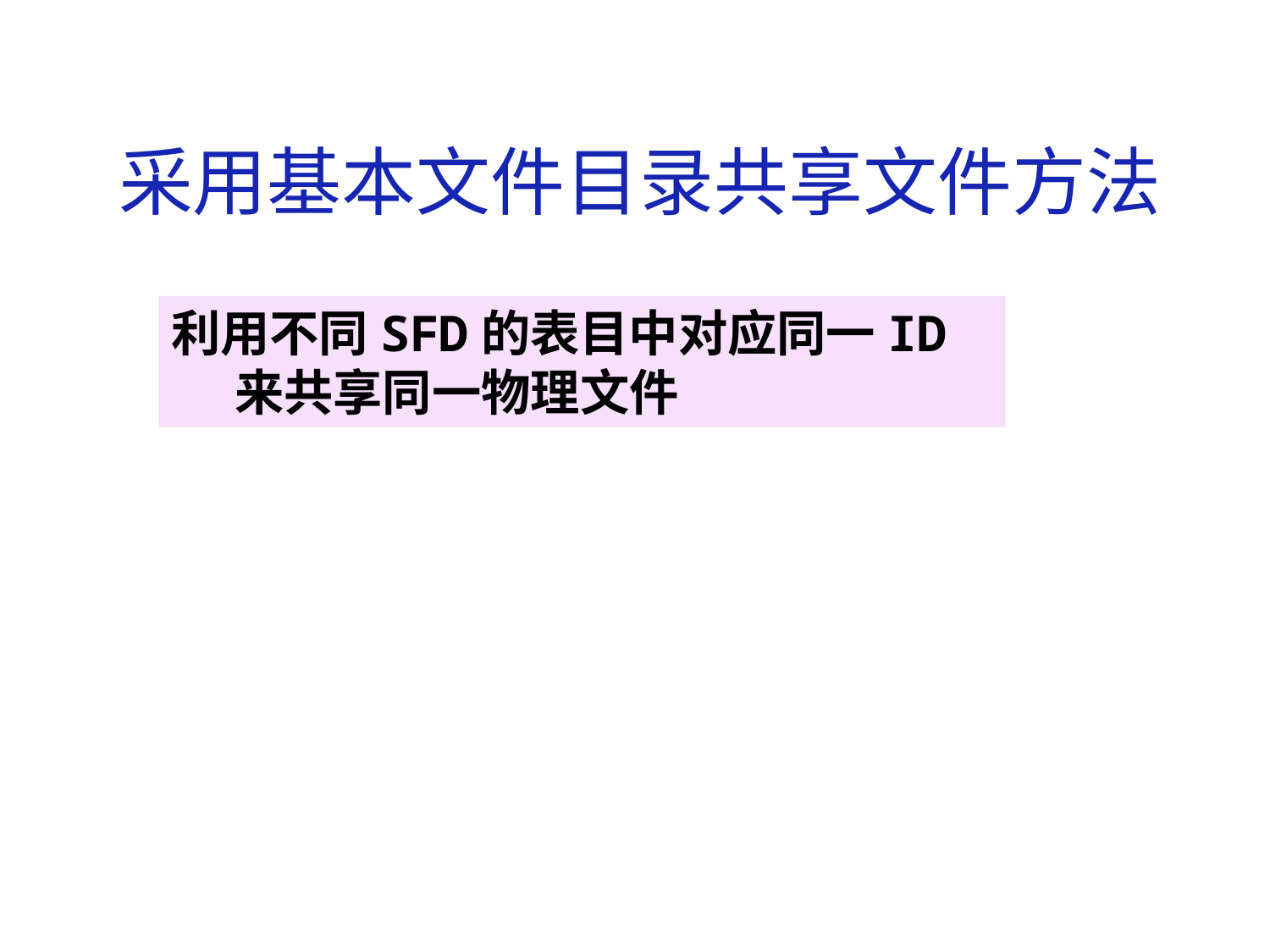

采用基本文件目录共享文件方法
利用不同SFD的表目中对应同一ID来共享同一物理文件